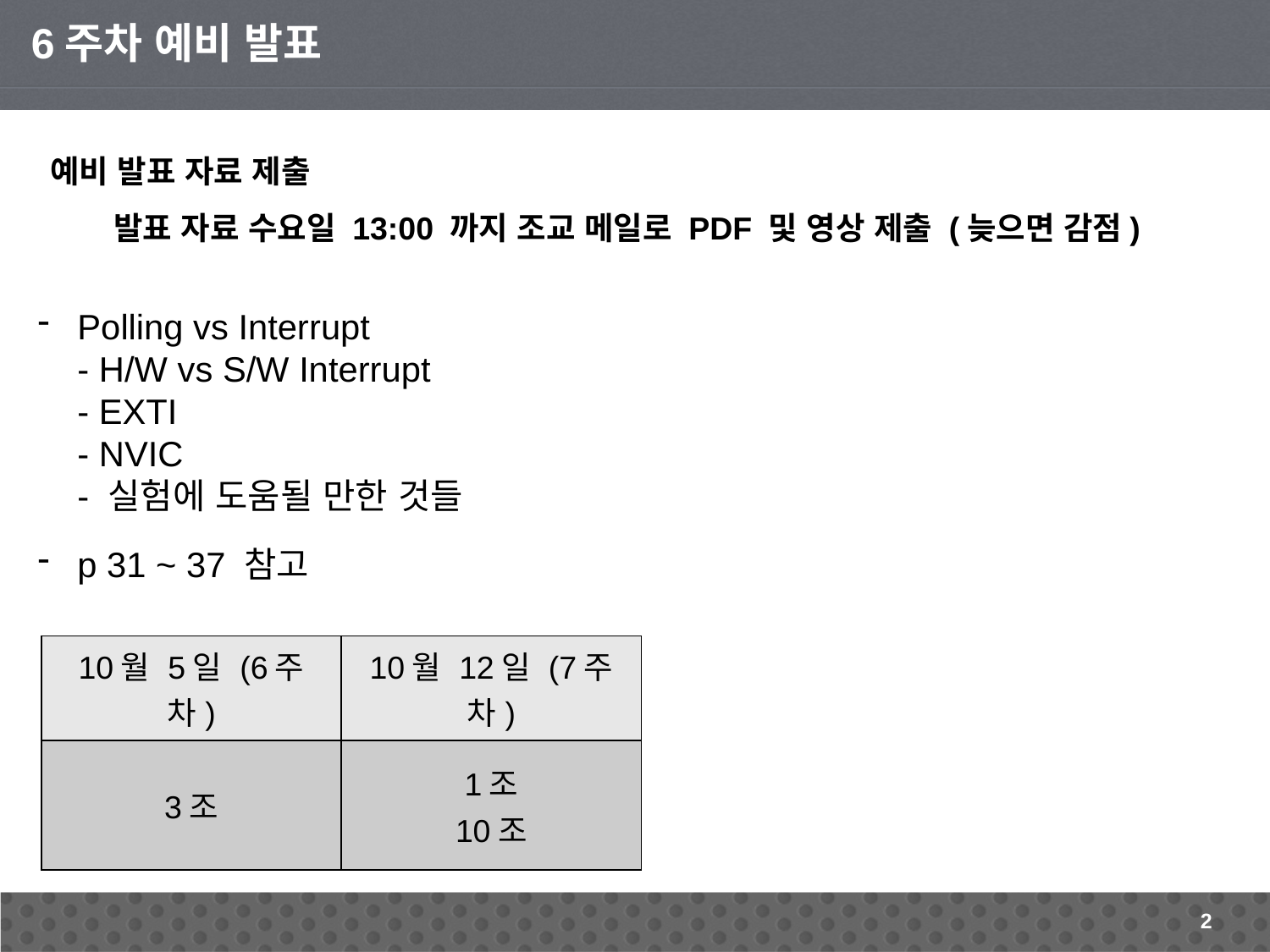

6주차 예비 발표
예비 발표 자료 제출
발표 자료 수요일 13:00 까지 조교 메일로 PDF 및 영상 제출 (늦으면 감점)
Polling vs Interrupt
- H/W vs S/W Interrupt
- EXTI
- NVIC
- 실험에 도움될 만한 것들
p 31 ~ 37 참고
| 10월 5일 (6주차) | 10월 12일 (7주차) |
| --- | --- |
| 3조 | 1조 10조 |
2